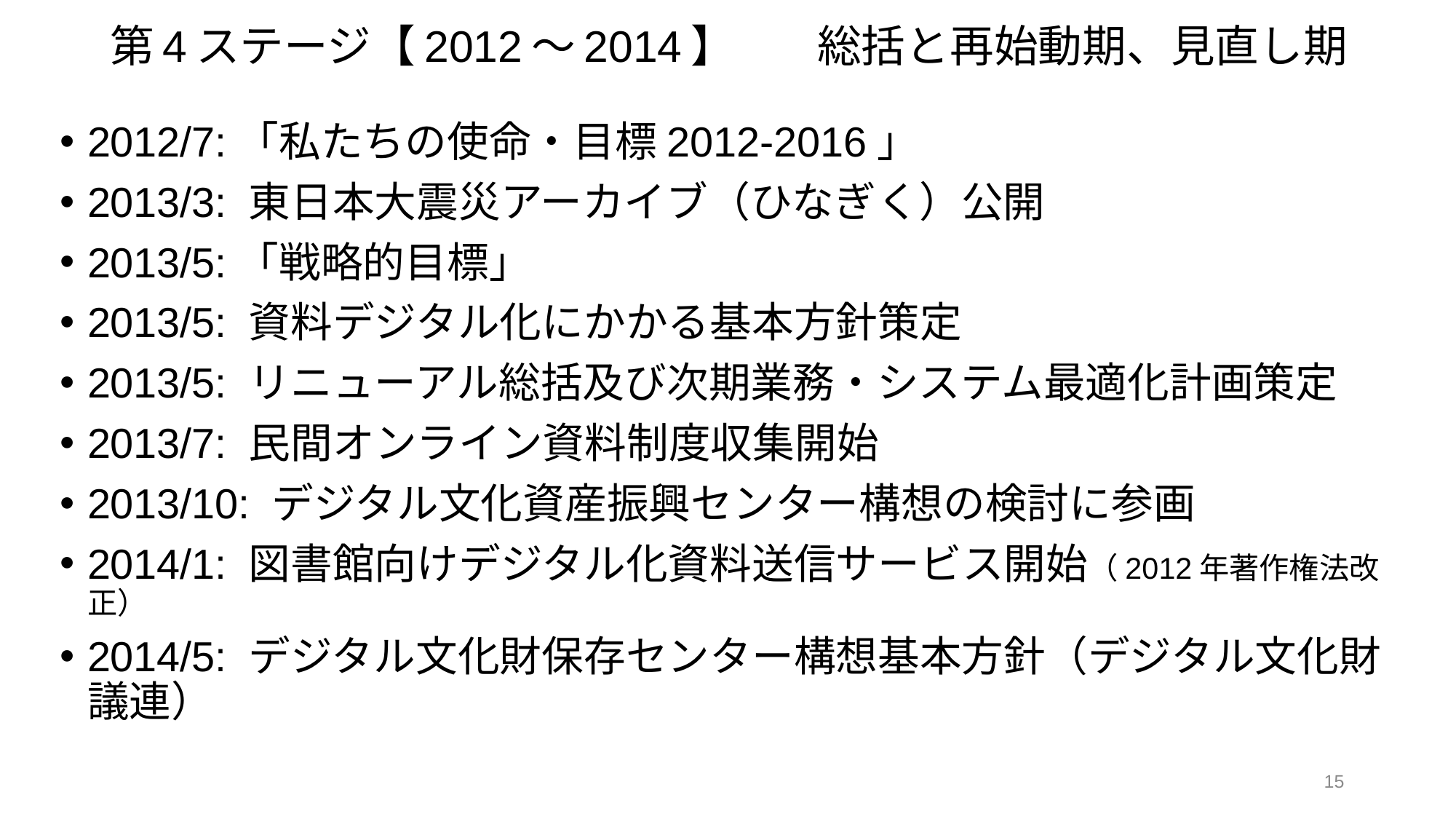

# 第4ステージ【2012～2014】	総括と再始動期、見直し期
2012/7:「私たちの使命・目標2012-2016」
2013/3: 東日本大震災アーカイブ（ひなぎく）公開
2013/5:「戦略的目標」
2013/5: 資料デジタル化にかかる基本方針策定
2013/5: リニューアル総括及び次期業務・システム最適化計画策定
2013/7: 民間オンライン資料制度収集開始
2013/10: デジタル文化資産振興センター構想の検討に参画
2014/1: 図書館向けデジタル化資料送信サービス開始（2012年著作権法改正）
2014/5: デジタル文化財保存センター構想基本方針（デジタル文化財議連）

15